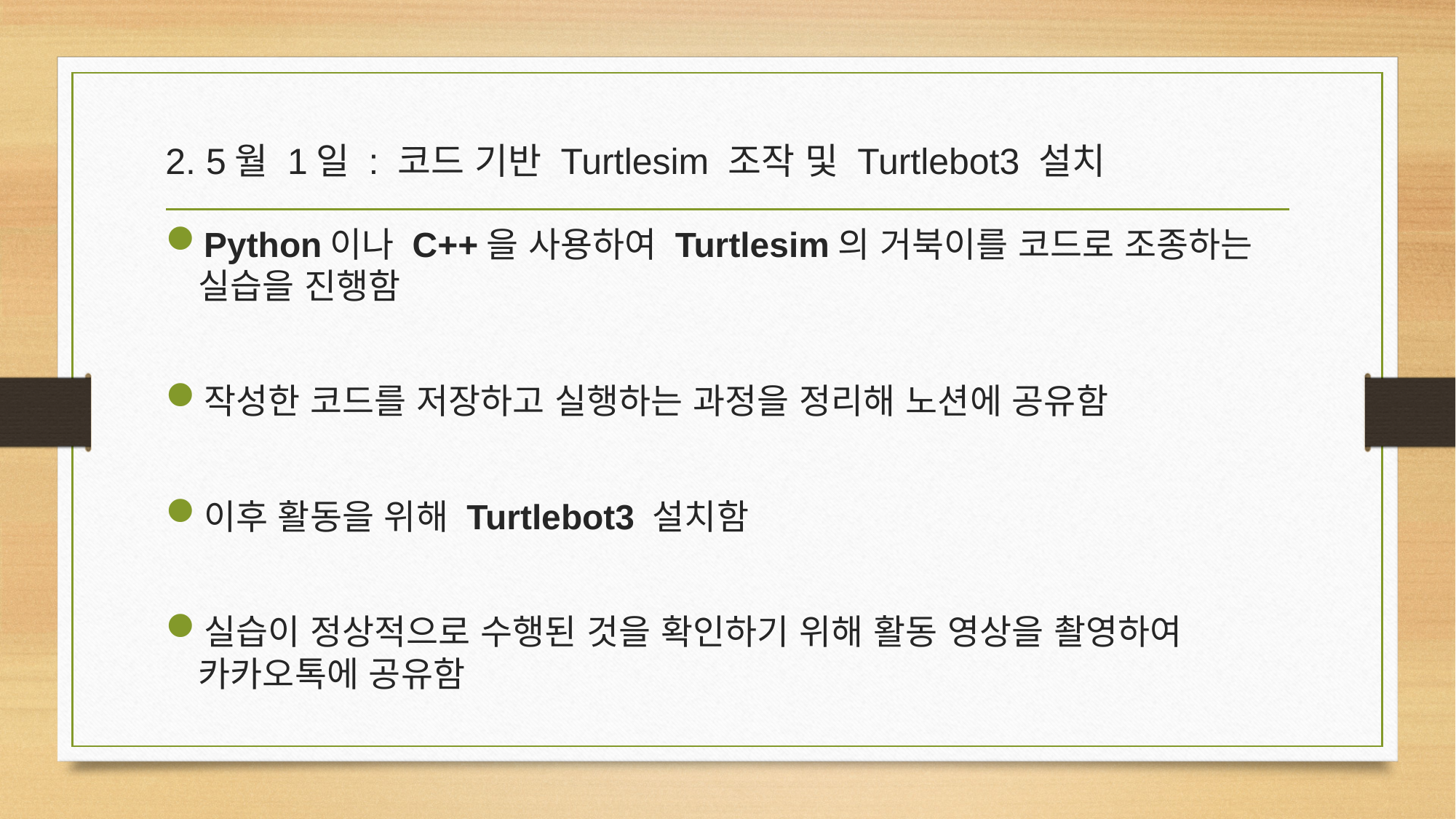

# 2. 5월 1일 : 코드 기반 Turtlesim 조작 및 Turtlebot3 설치
Python이나 C++을 사용하여 Turtlesim의 거북이를 코드로 조종하는 실습을 진행함

작성한 코드를 저장하고 실행하는 과정을 정리해 노션에 공유함

이후 활동을 위해 Turtlebot3 설치함

실습이 정상적으로 수행된 것을 확인하기 위해 활동 영상을 촬영하여 카카오톡에 공유함